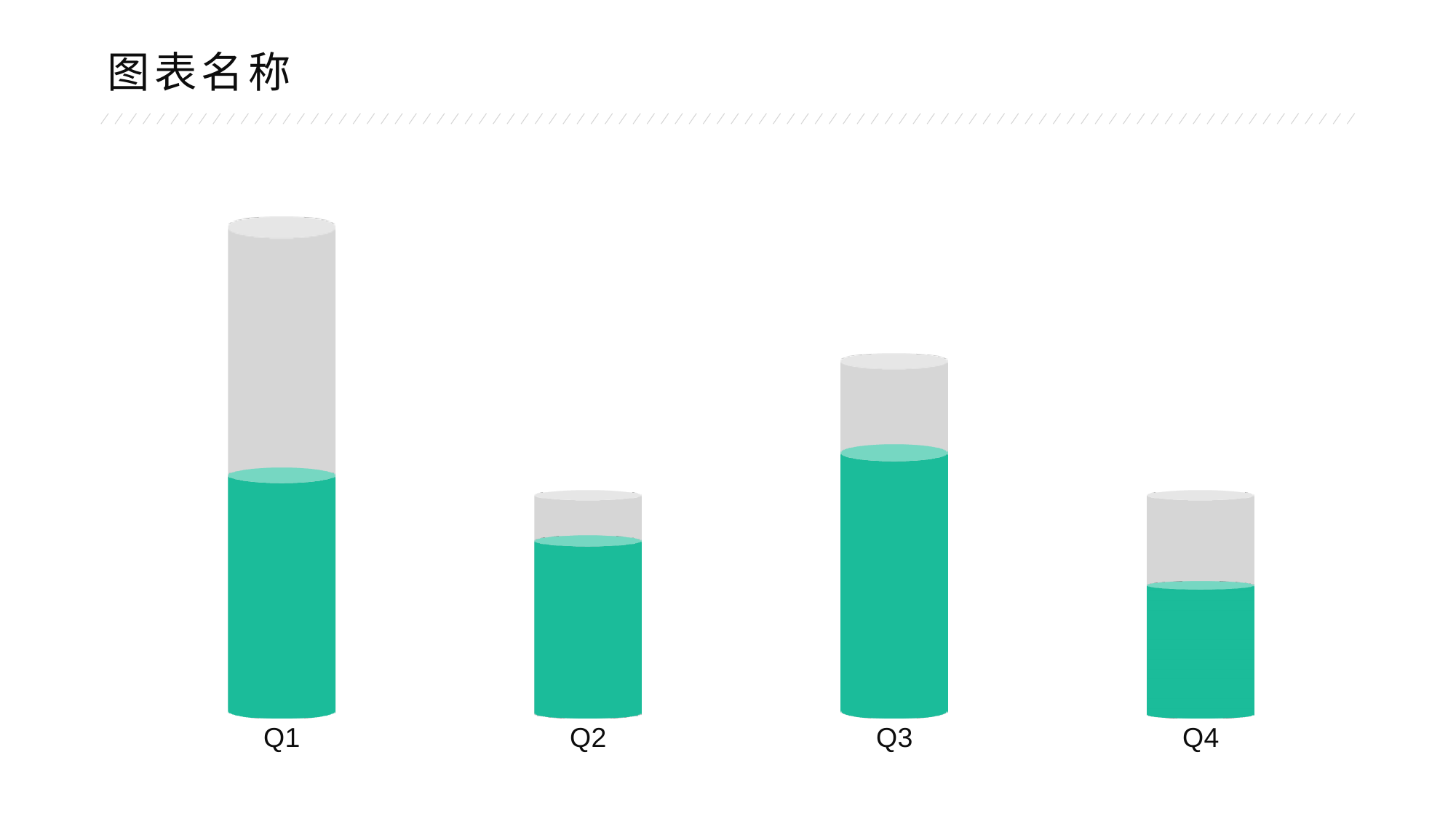

图表名称

### Chart

| Category | 2019 | 2018 |
|---|---|---|
| Q1 | 22.0 | 11.0 |
| Q2 | 10.0 | 8.0 |
| Q3 | 16.0 | 12.0 |
| Q4 | 10.0 | 6.0 |